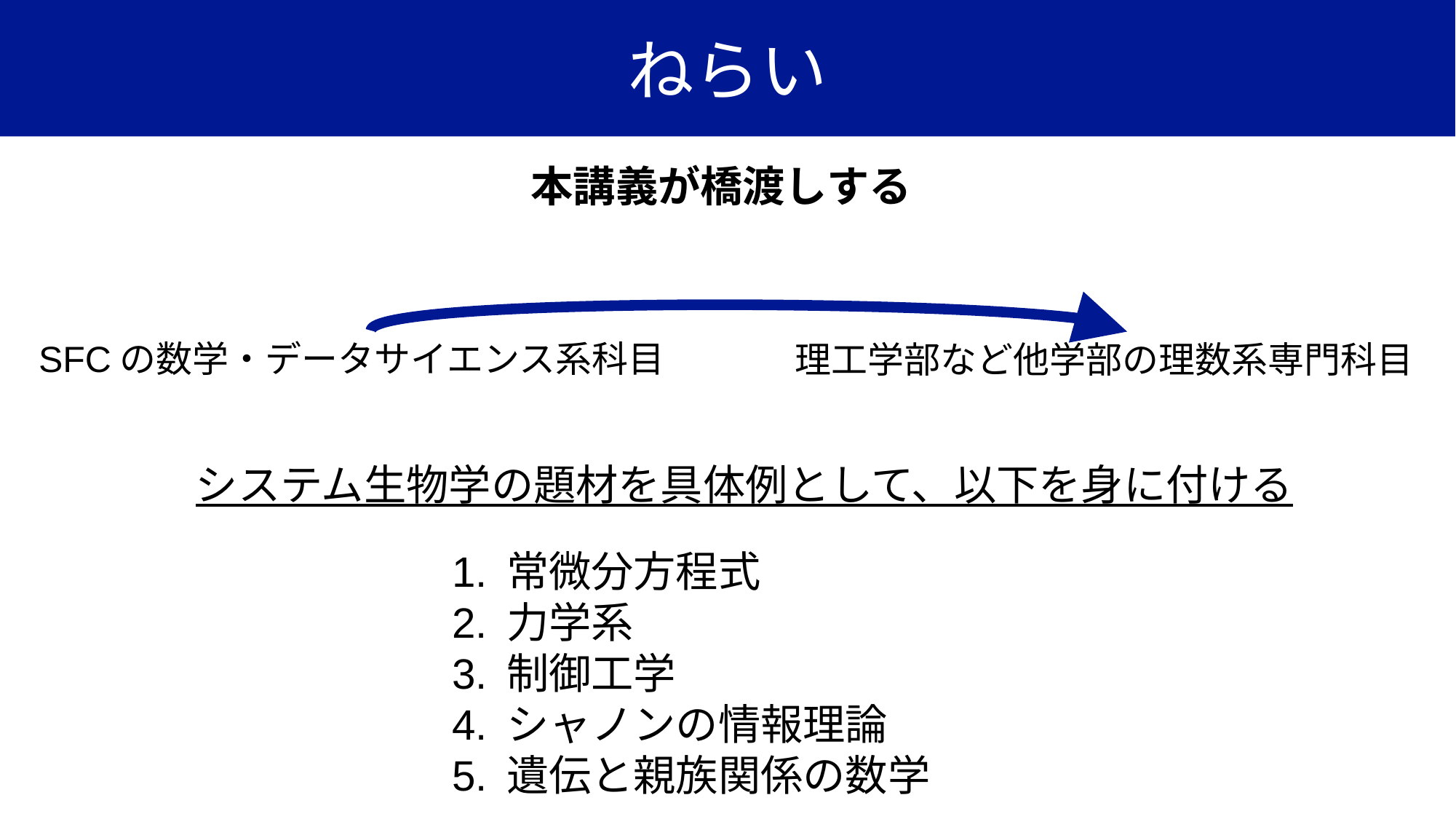

# ねらい
本講義が橋渡しする
SFCの数学・データサイエンス系科目
理工学部など他学部の理数系専門科目
システム生物学の題材を具体例として、以下を身に付ける
常微分方程式
力学系
制御工学
シャノンの情報理論
遺伝と親族関係の数学